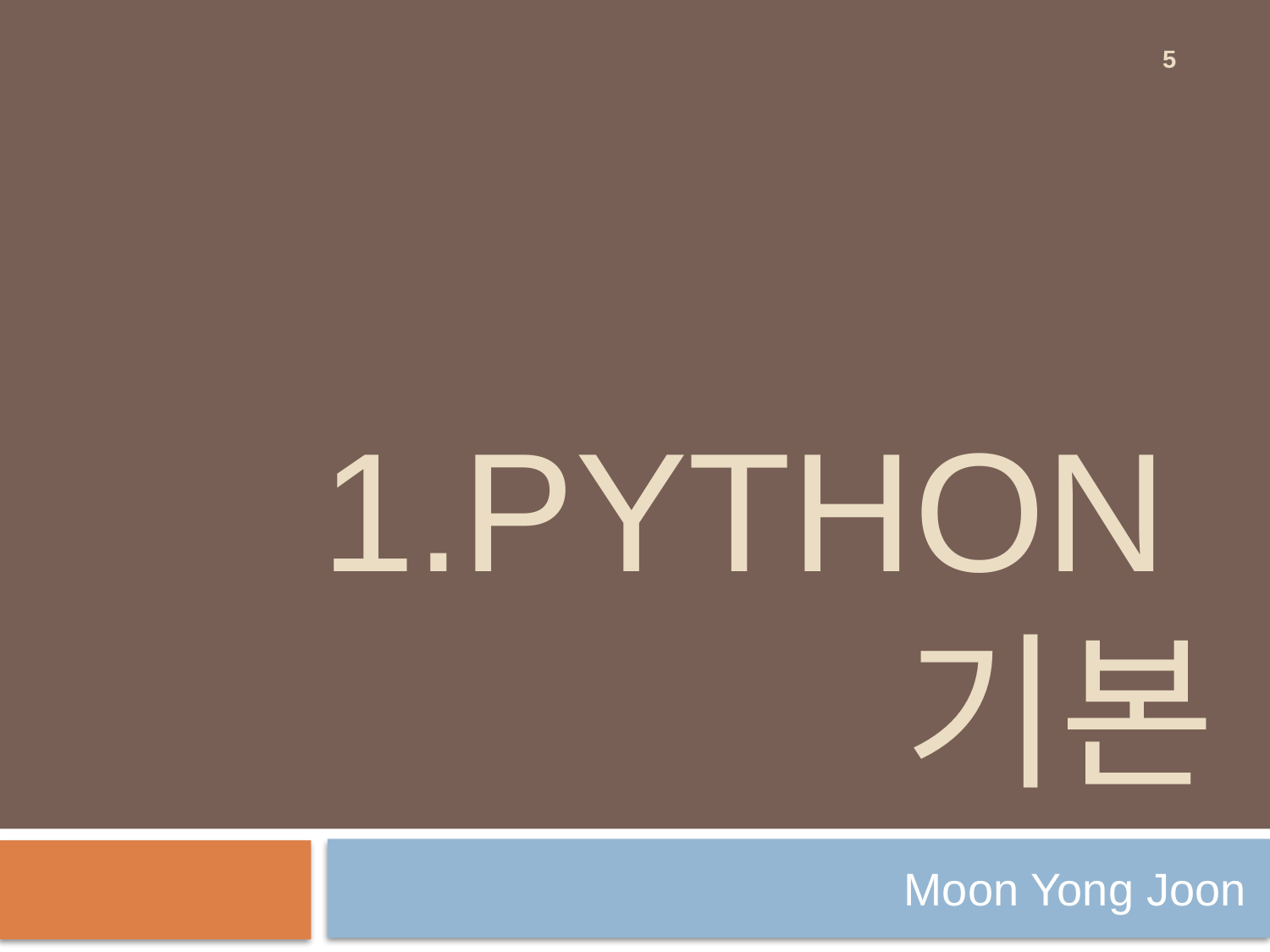

5
# 1.Python 기본
Moon Yong Joon